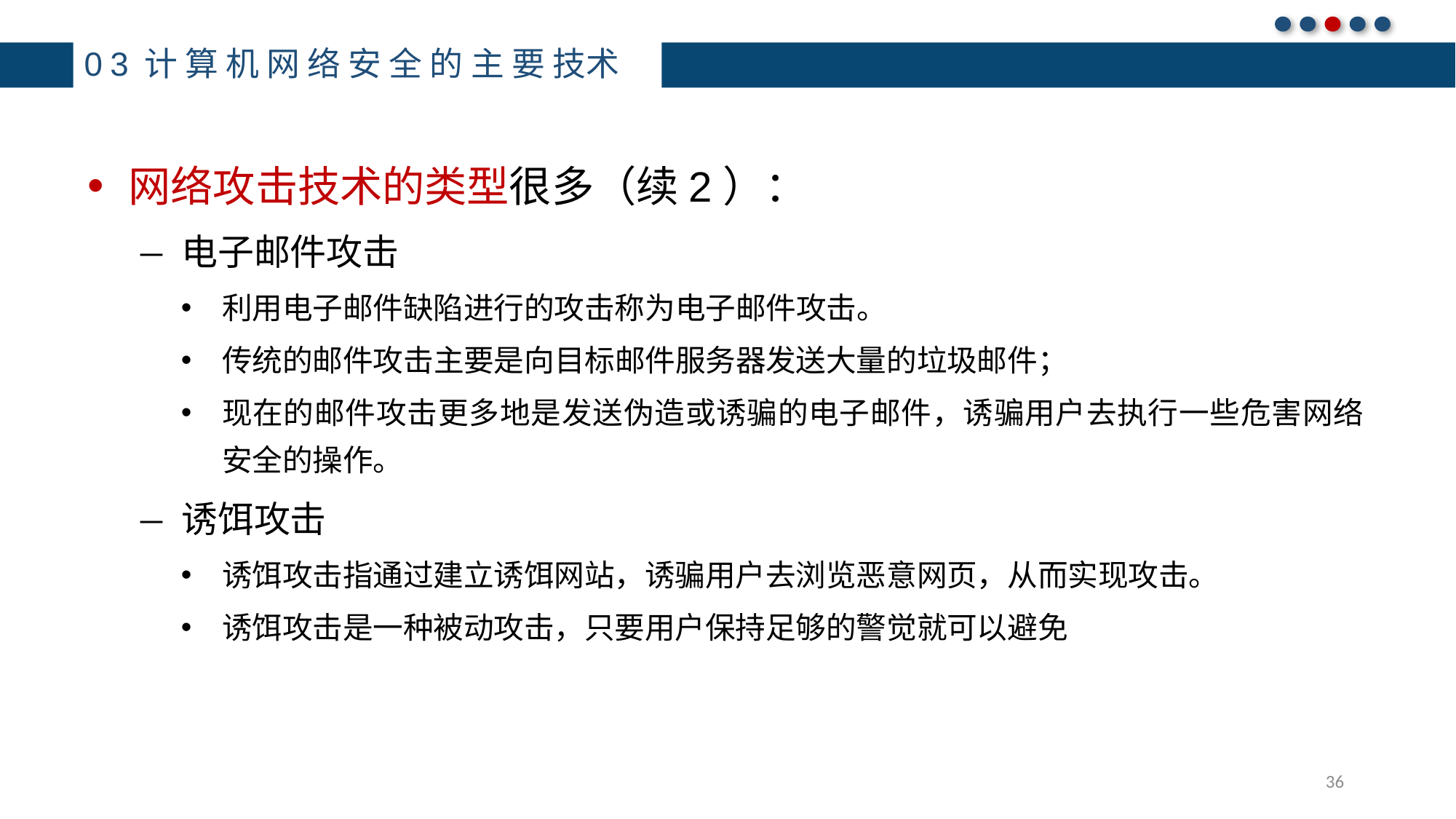

# 03计算机网络安全的主要技术
网络攻击技术的类型很多（续2）：
电子邮件攻击
利用电子邮件缺陷进行的攻击称为电子邮件攻击。
传统的邮件攻击主要是向目标邮件服务器发送大量的垃圾邮件；
现在的邮件攻击更多地是发送伪造或诱骗的电子邮件，诱骗用户去执行一些危害网络安全的操作。
诱饵攻击
诱饵攻击指通过建立诱饵网站，诱骗用户去浏览恶意网页，从而实现攻击。
诱饵攻击是一种被动攻击，只要用户保持足够的警觉就可以避免
36